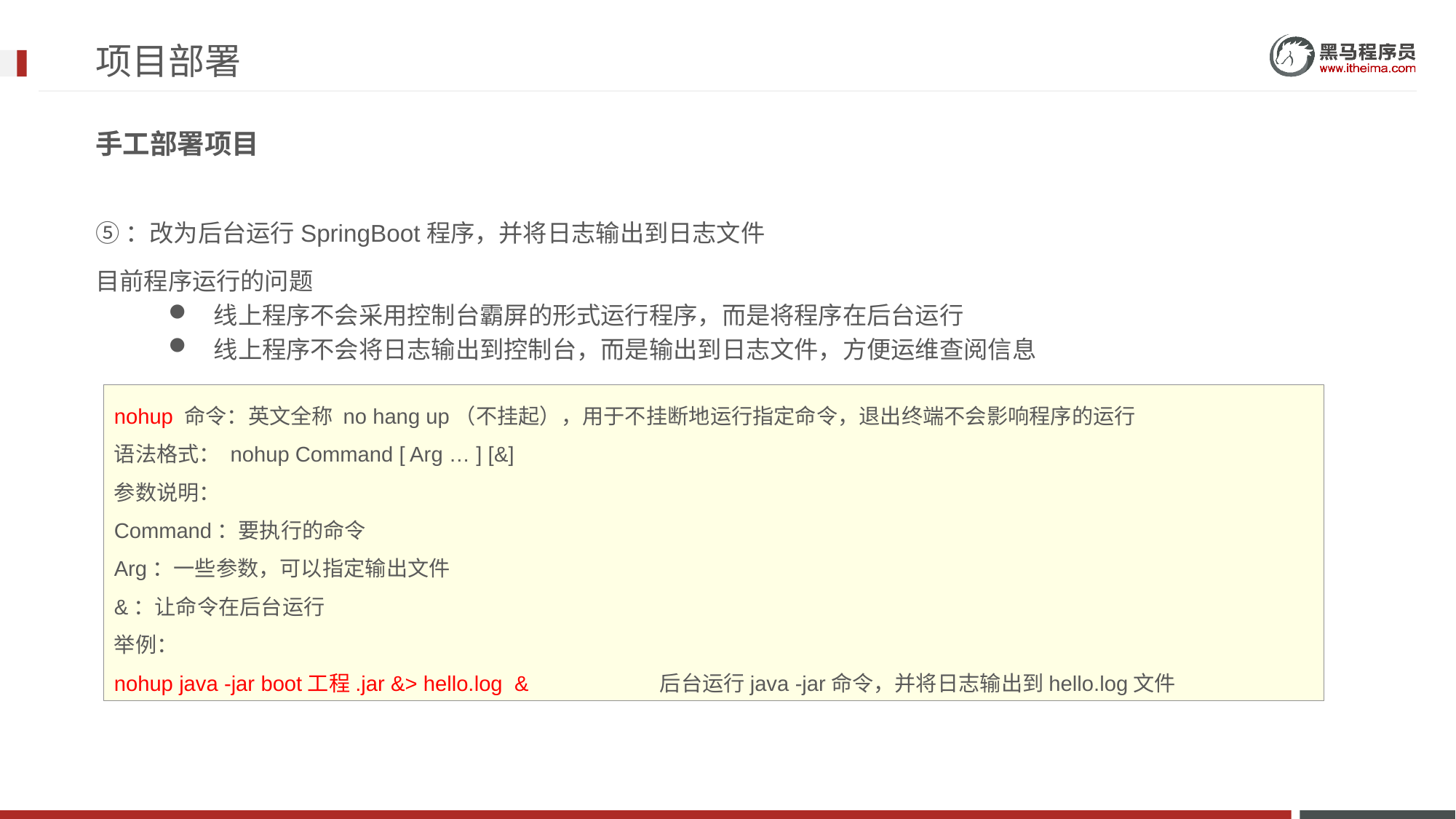

# 项目部署
手工部署项目
⑤：改为后台运行SpringBoot程序，并将日志输出到日志文件
目前程序运行的问题
线上程序不会采用控制台霸屏的形式运行程序，而是将程序在后台运行
线上程序不会将日志输出到控制台，而是输出到日志文件，方便运维查阅信息

nohup 命令：英文全称 no hang up（不挂起），用于不挂断地运行指定命令，退出终端不会影响程序的运行
语法格式： nohup Command [ Arg … ] [&]
参数说明：
Command：要执行的命令
Arg：一些参数，可以指定输出文件
&：让命令在后台运行
举例：
nohup java -jar boot工程.jar &> hello.log  &		后台运行java -jar命令，并将日志输出到hello.log文件